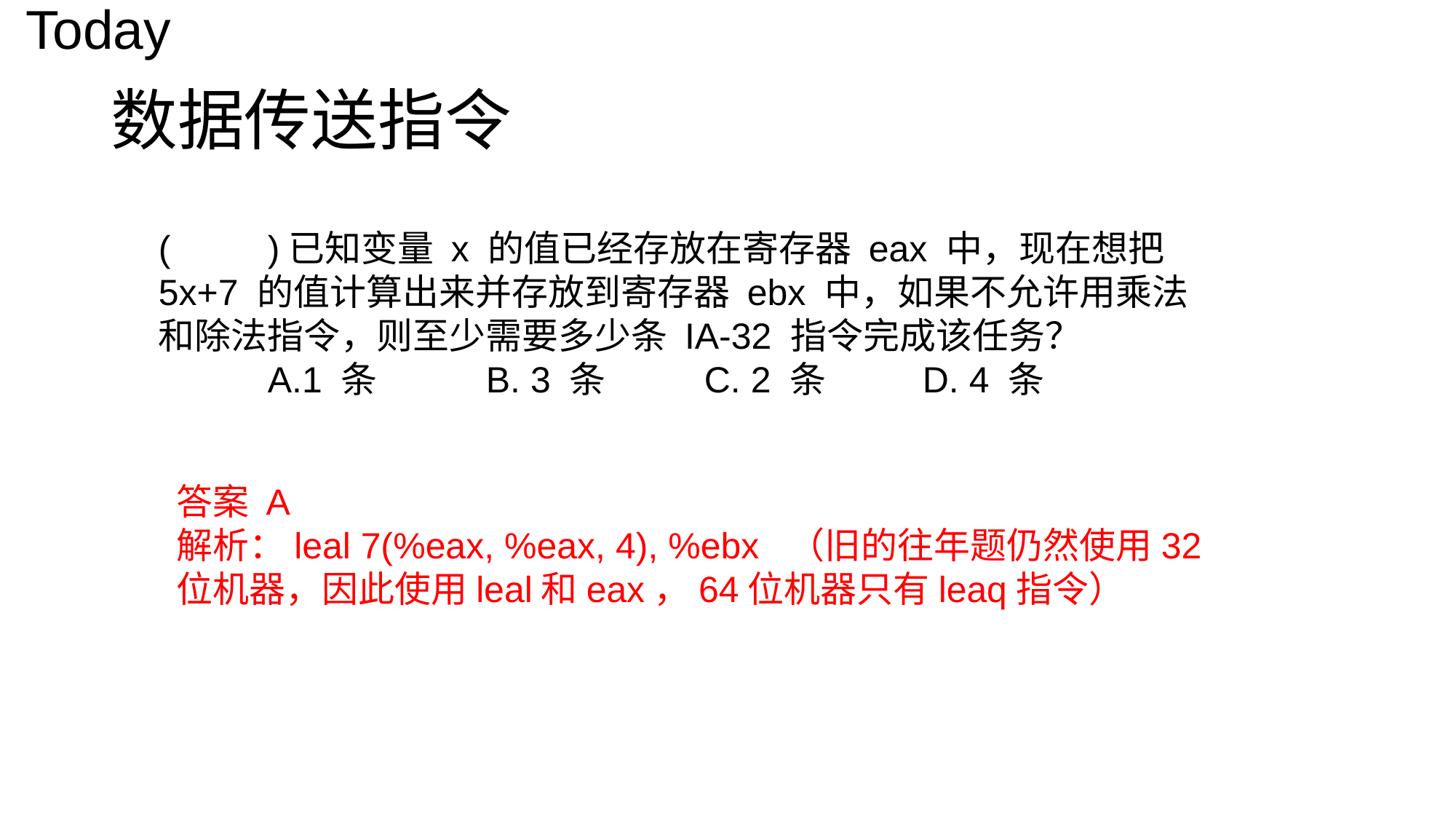

Today
# 数据传送指令
(	)已知变量 x 的值已经存放在寄存器 eax 中，现在想把 5x+7 的值计算出来并存放到寄存器 ebx 中，如果不允许用乘法和除法指令，则至少需要多少条 IA-32 指令完成该任务？
	A.1 条	B. 3 条	C. 2 条	D. 4 条
答案 A
解析：leal 7(%eax, %eax, 4), %ebx  （旧的往年题仍然使用32位机器，因此使用leal和eax，64位机器只有leaq指令）